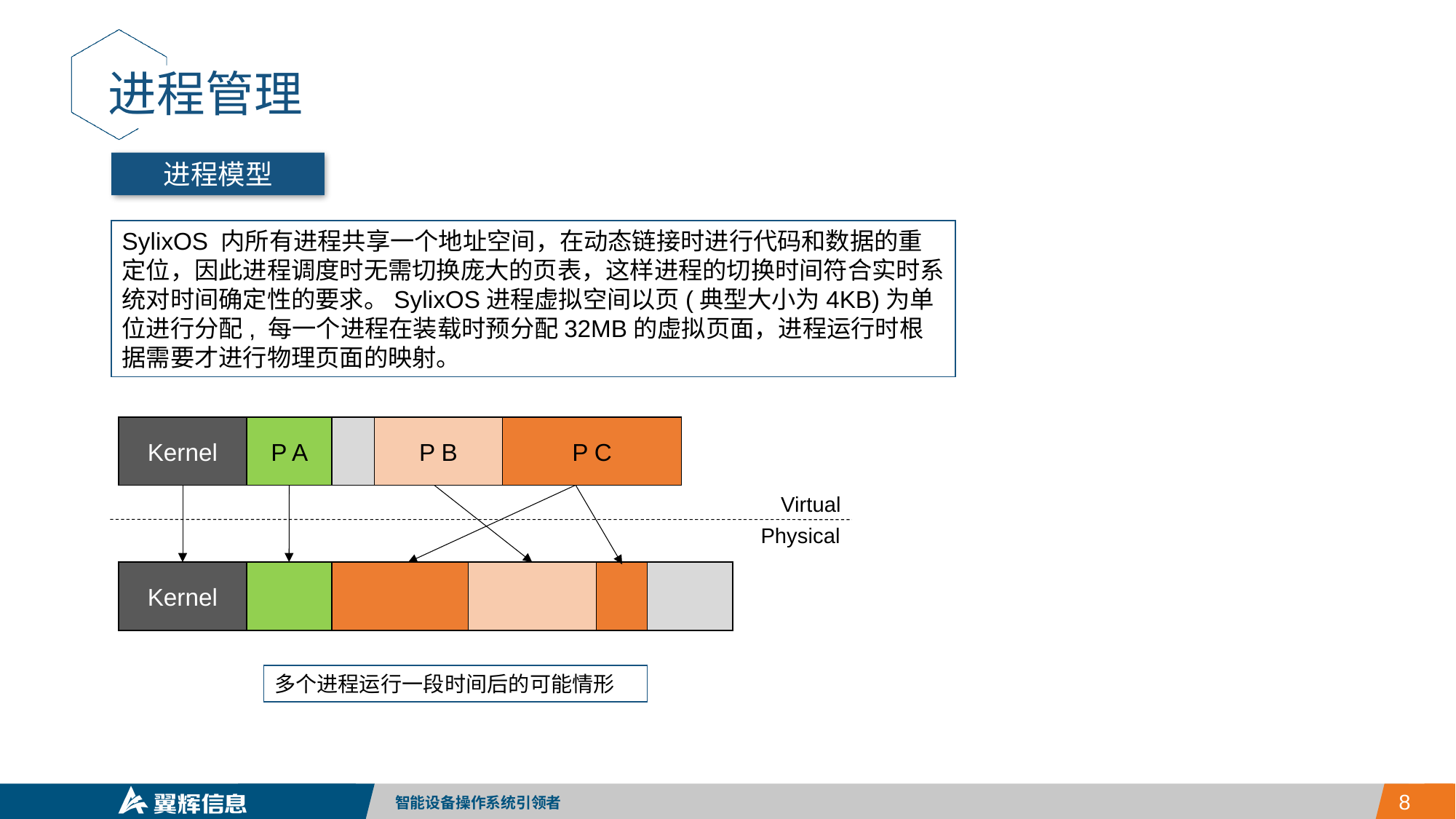

进程管理
进程模型
SylixOS 内所有进程共享一个地址空间，在动态链接时进行代码和数据的重定位，因此进程调度时无需切换庞大的页表，这样进程的切换时间符合实时系统对时间确定性的要求。SylixOS进程虚拟空间以页(典型大小为4KB)为单位进行分配, 每一个进程在装载时预分配32MB的虚拟页面，进程运行时根据需要才进行物理页面的映射。
Kernel
  P A

P B
P C
Virtual
Physical
Kernel

多个进程运行一段时间后的可能情形